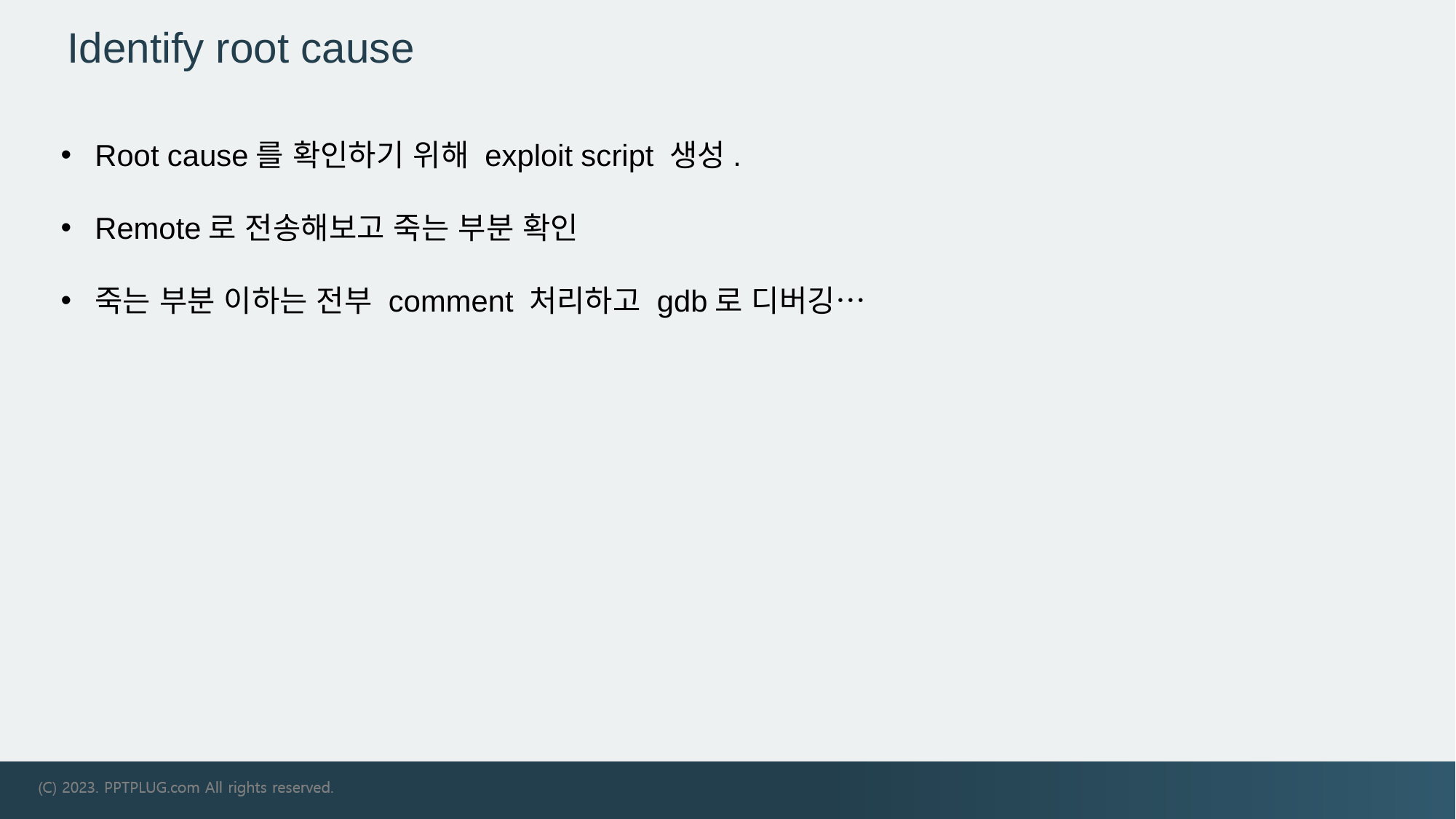

# Identify root cause
Root cause를 확인하기 위해 exploit script 생성.

Remote로 전송해보고 죽는 부분 확인

죽는 부분 이하는 전부 comment 처리하고 gdb로 디버깅…